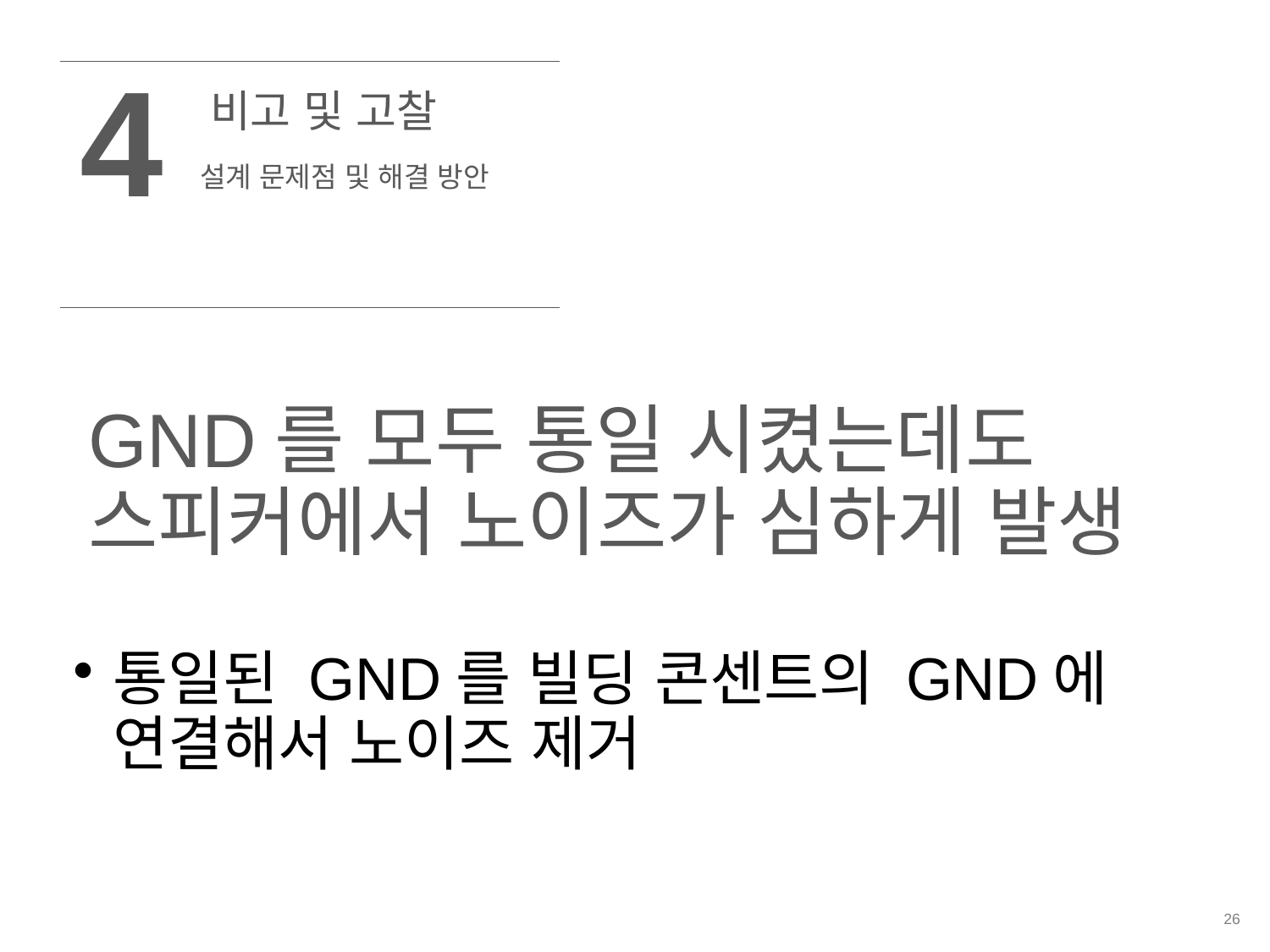

| 4 | 비고 및 고찰 |
| --- | --- |
|  | 설계 문제점 및 해결 방안 |
GND를 모두 통일 시켰는데도 스피커에서 노이즈가 심하게 발생
통일된 GND를 빌딩 콘센트의 GND에 연결해서 노이즈 제거